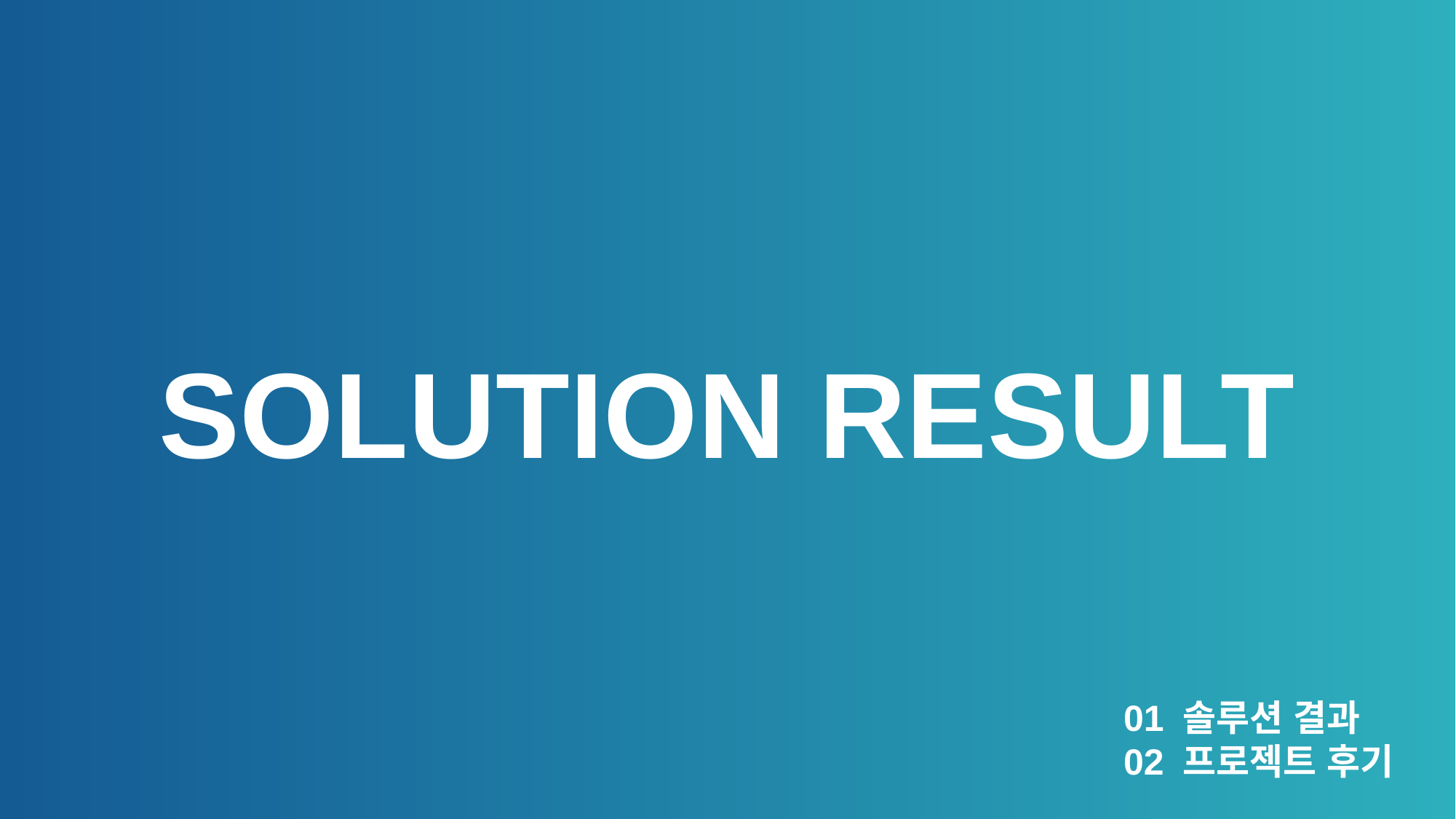

SOLUTION RESULT
01 솔루션 결과
02 프로젝트 후기